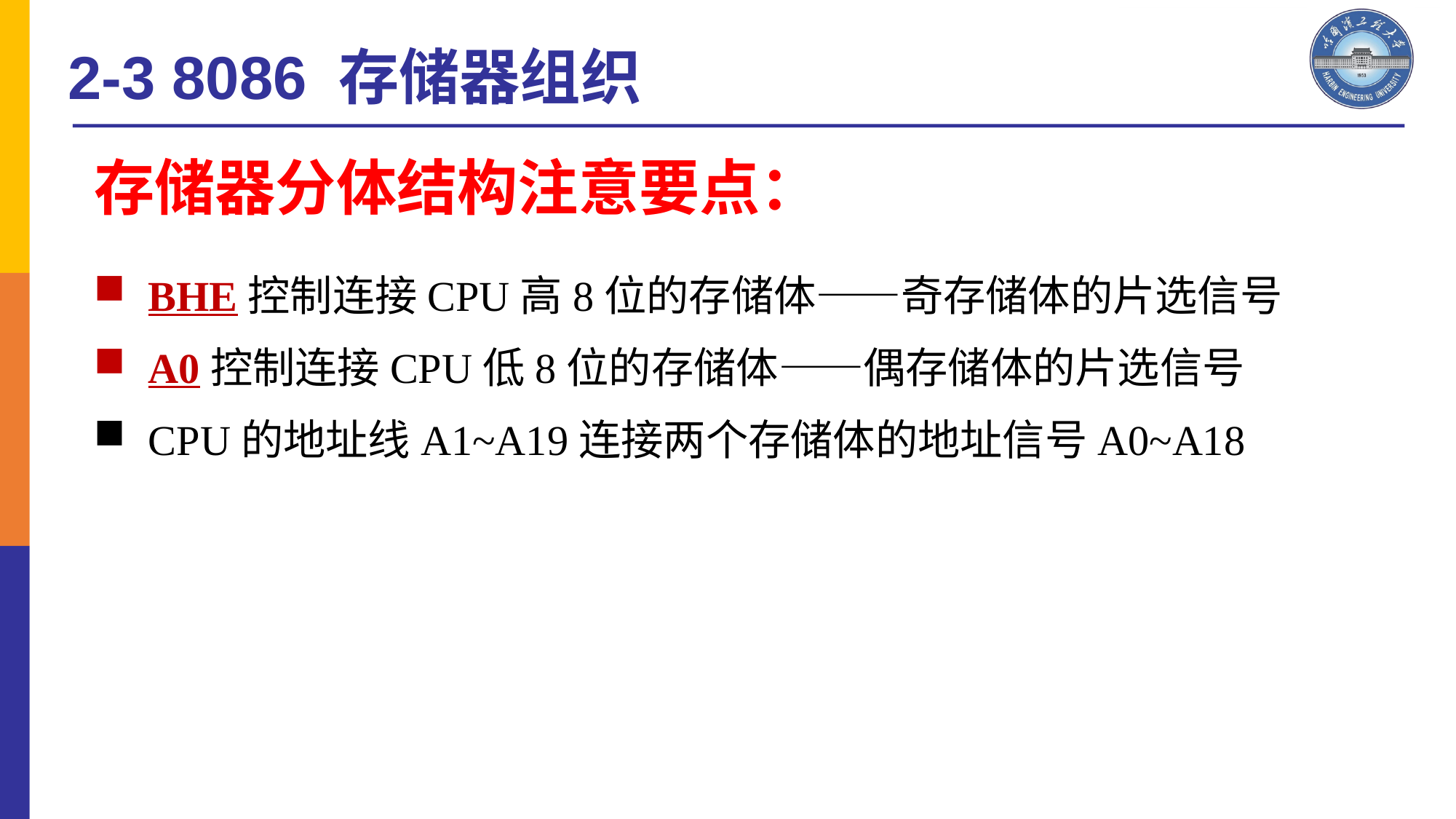

2-3 8086 存储器组织
存储器分体结构注意要点：
BHE控制连接CPU高8位的存储体——奇存储体的片选信号
A0控制连接CPU低8位的存储体——偶存储体的片选信号
CPU的地址线A1~A19连接两个存储体的地址信号A0~A18